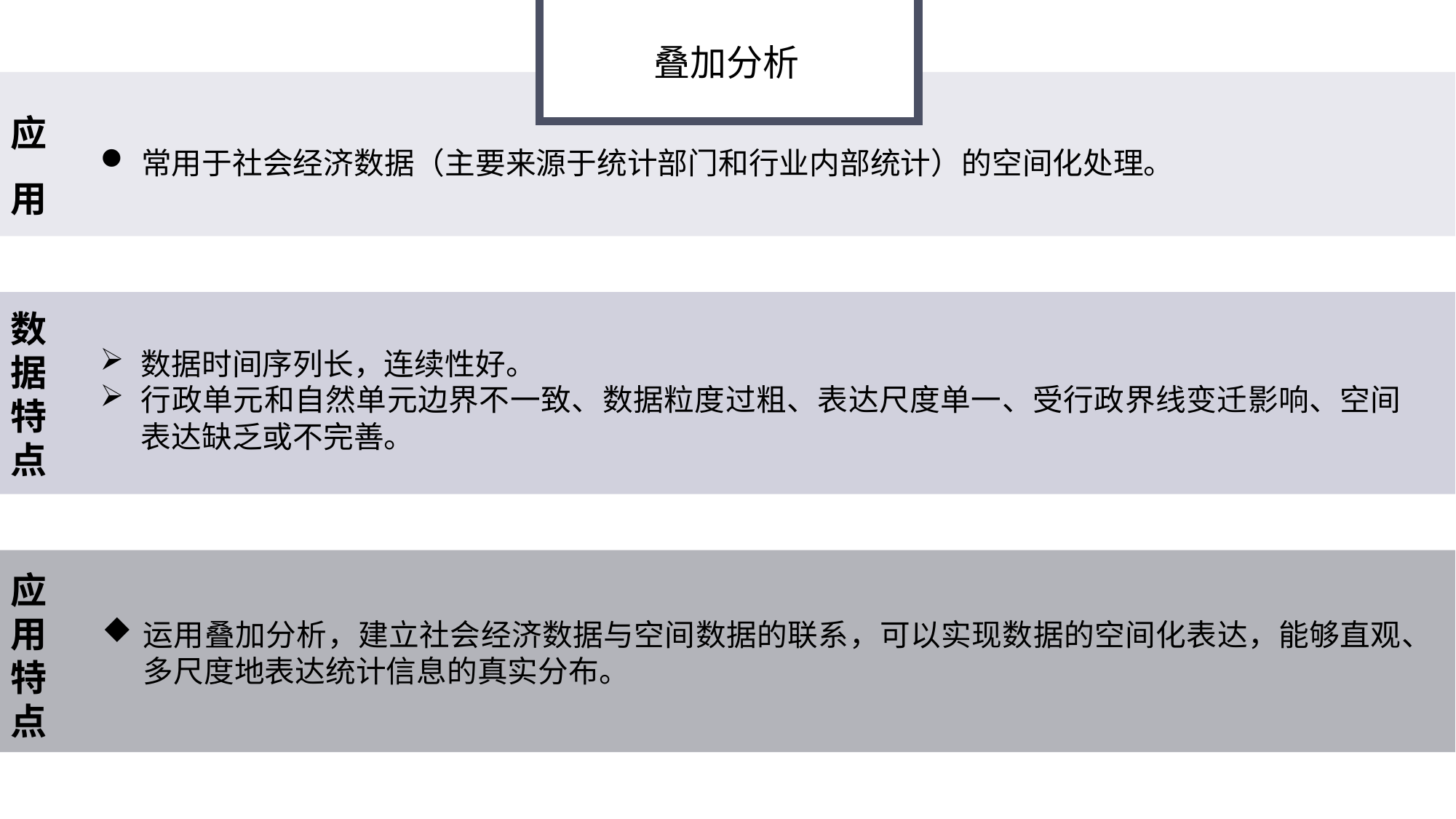

# 叠加分析

应用
常用于社会经济数据（主要来源于统计部门和行业内部统计）的空间化处理。

数据特点
数据时间序列长，连续性好。
行政单元和自然单元边界不一致、数据粒度过粗、表达尺度单一、受行政界线变迁影响、空间表达缺乏或不完善。

应用特点
运用叠加分析，建立社会经济数据与空间数据的联系，可以实现数据的空间化表达，能够直观、多尺度地表达统计信息的真实分布。